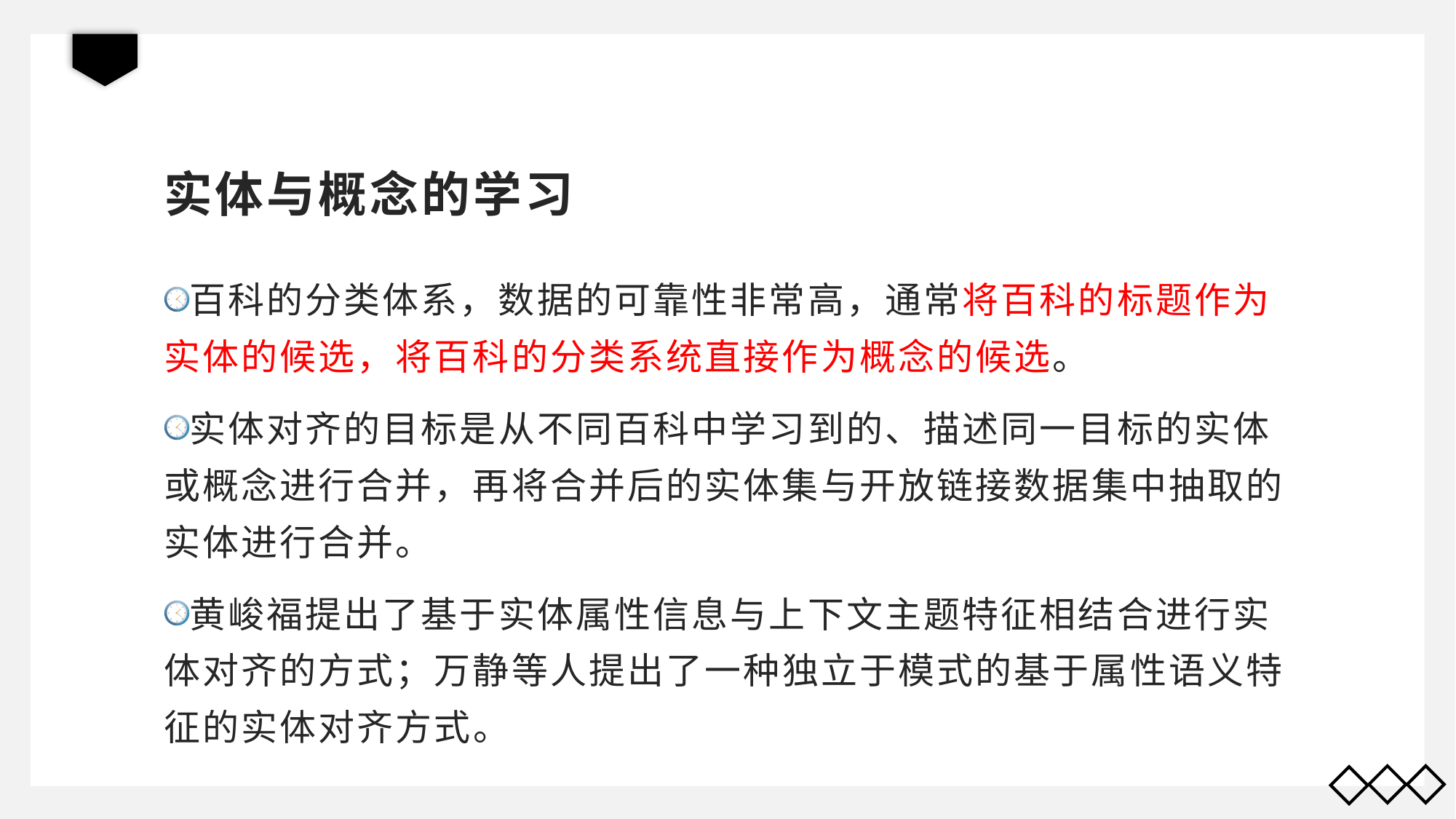

# 实体与概念的学习
百科的分类体系，数据的可靠性非常高，通常将百科的标题作为实体的候选，将百科的分类系统直接作为概念的候选。
实体对齐的目标是从不同百科中学习到的、描述同一目标的实体或概念进行合并，再将合并后的实体集与开放链接数据集中抽取的实体进行合并。
黄峻福提出了基于实体属性信息与上下文主题特征相结合进行实体对齐的方式；万静等人提出了一种独立于模式的基于属性语义特征的实体对齐方式。